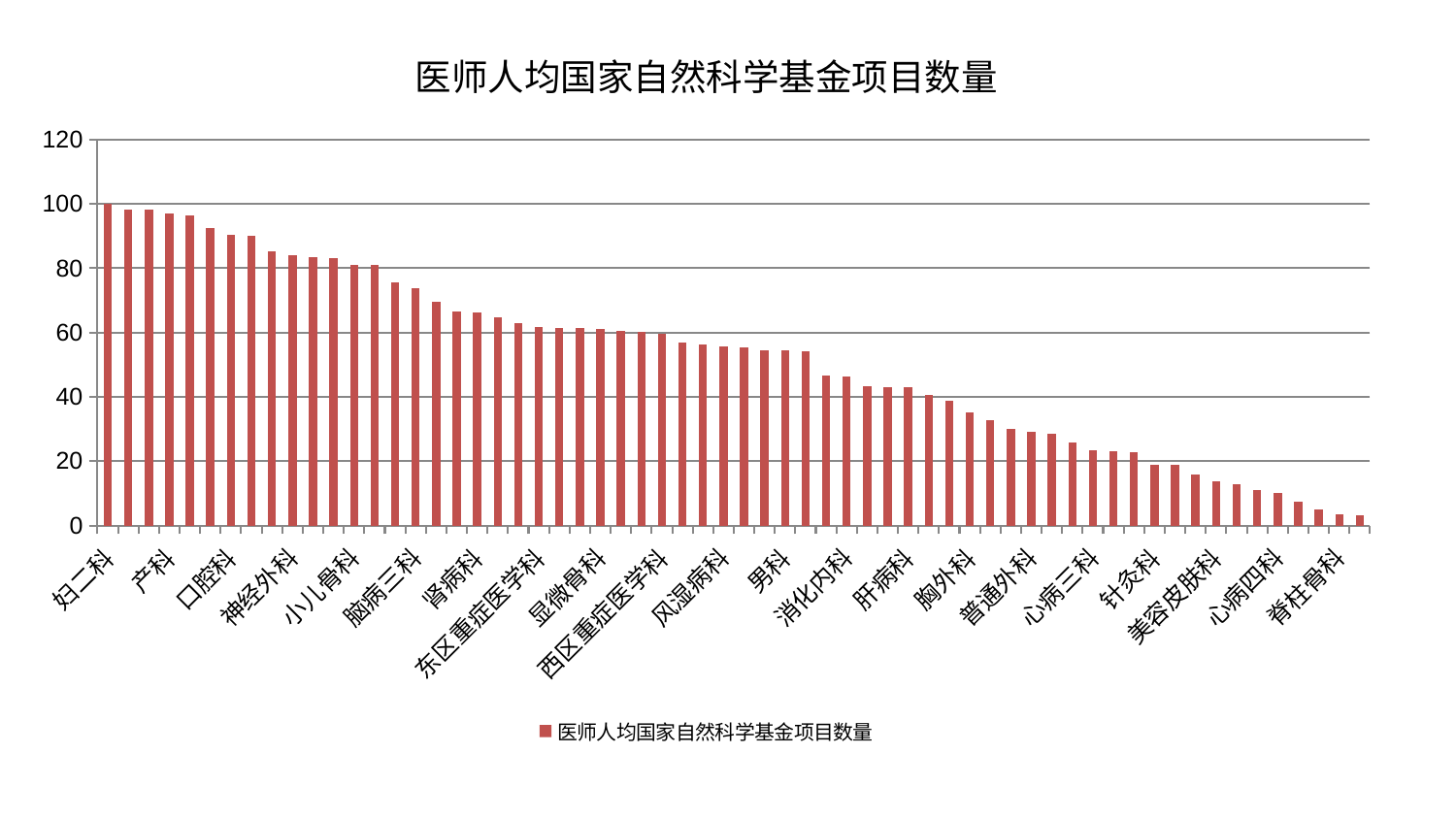

### Chart: 医师人均国家自然科学基金项目数量

| Category | 医师人均国家自然科学基金项目数量 |
|---|---|
| 妇二科 | 100.0 |
| 脾胃病科 | 98.36949123531828 |
| 关节骨科 | 98.27465707805497 |
| 产科 | 97.06214352729931 |
| 皮肤科 | 96.41077996263543 |
| 骨科 | 92.54454477197821 |
| 口腔科 | 90.35083123091417 |
| 中医经典科 | 90.00950557443437 |
| 脑病二科 | 85.13382975696214 |
| 神经外科 | 84.0044557095621 |
| 神经内科 | 83.60914449395335 |
| 治未病中心 | 83.09547921929419 |
| 小儿骨科 | 81.16452614557014 |
| 中医外治中心 | 81.04794789465728 |
| 重症医学科 | 75.45932299482575 |
| 脑病三科 | 73.85224319361959 |
| 心病一科 | 69.55400642118461 |
| 心血管内科 | 66.61679442204645 |
| 肾病科 | 66.32928880811274 |
| 肿瘤内科 | 64.6213476742697 |
| 综合内科 | 63.01180680494006 |
| 东区重症医学科 | 61.6858057768849 |
| 血液科 | 61.43809846254079 |
| 呼吸内科 | 61.365775636910946 |
| 显微骨科 | 60.9984137726955 |
| 肾脏内科 | 60.447523142168514 |
| 周围血管科 | 60.291680961402655 |
| 西区重症医学科 | 59.74619741478924 |
| 推拿科 | 56.831009698896246 |
| 儿科 | 56.392687012621785 |
| 风湿病科 | 55.606611257055604 |
| 医院 | 55.309382498941105 |
| 乳腺甲状腺外科 | 54.54068581594344 |
| 男科 | 54.45043289213078 |
| 创伤骨科 | 54.169623913965964 |
| 康复科 | 46.674596887308844 |
| 消化内科 | 46.40186973474755 |
| 老年医学科 | 43.17923145783768 |
| 脾胃科消化科合并 | 43.023337903843085 |
| 肝病科 | 42.9676535976978 |
| 微创骨科 | 40.579856494059 |
| 肛肠科 | 38.84409848412751 |
| 胸外科 | 35.15699272646796 |
| 身心医学科 | 32.77094578795709 |
| 小儿推拿科 | 29.919480026733776 |
| 普通外科 | 28.989448393918074 |
| 耳鼻喉科 | 28.549931115409276 |
| 妇科 | 25.68132023252352 |
| 心病三科 | 23.42919978788746 |
| 泌尿外科 | 23.141956607955926 |
| 妇科妇二科合并 | 22.815514974717498 |
| 针灸科 | 18.999988924278 |
| 脑病一科 | 18.95525708417772 |
| 肝胆外科 | 15.812536315147856 |
| 美容皮肤科 | 13.820524550507917 |
| 眼科 | 12.77088118765819 |
| 内分泌科 | 11.152445043473419 |
| 心病四科 | 10.027792267998695 |
| 心病二科 | 7.252811713175546 |
| 运动损伤骨科 | 5.108710893524836 |
| 脊柱骨科 | 3.3975775164951054 |
| 东区肾病科 | 3.0630170527114253 |
183